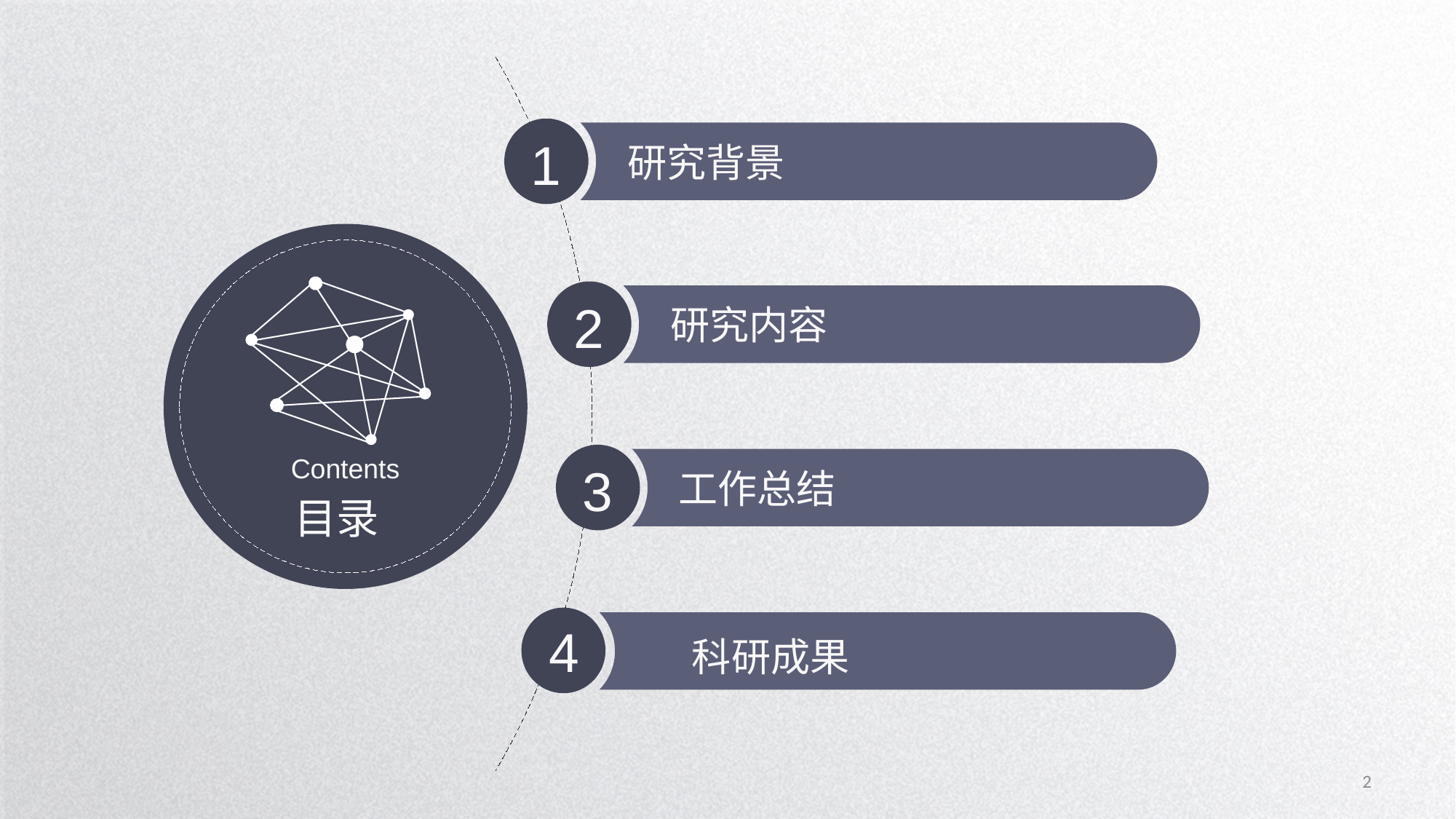

1
研究背景

2
研究内容

Contents

3
工作总结
目录

4
科研成果
2